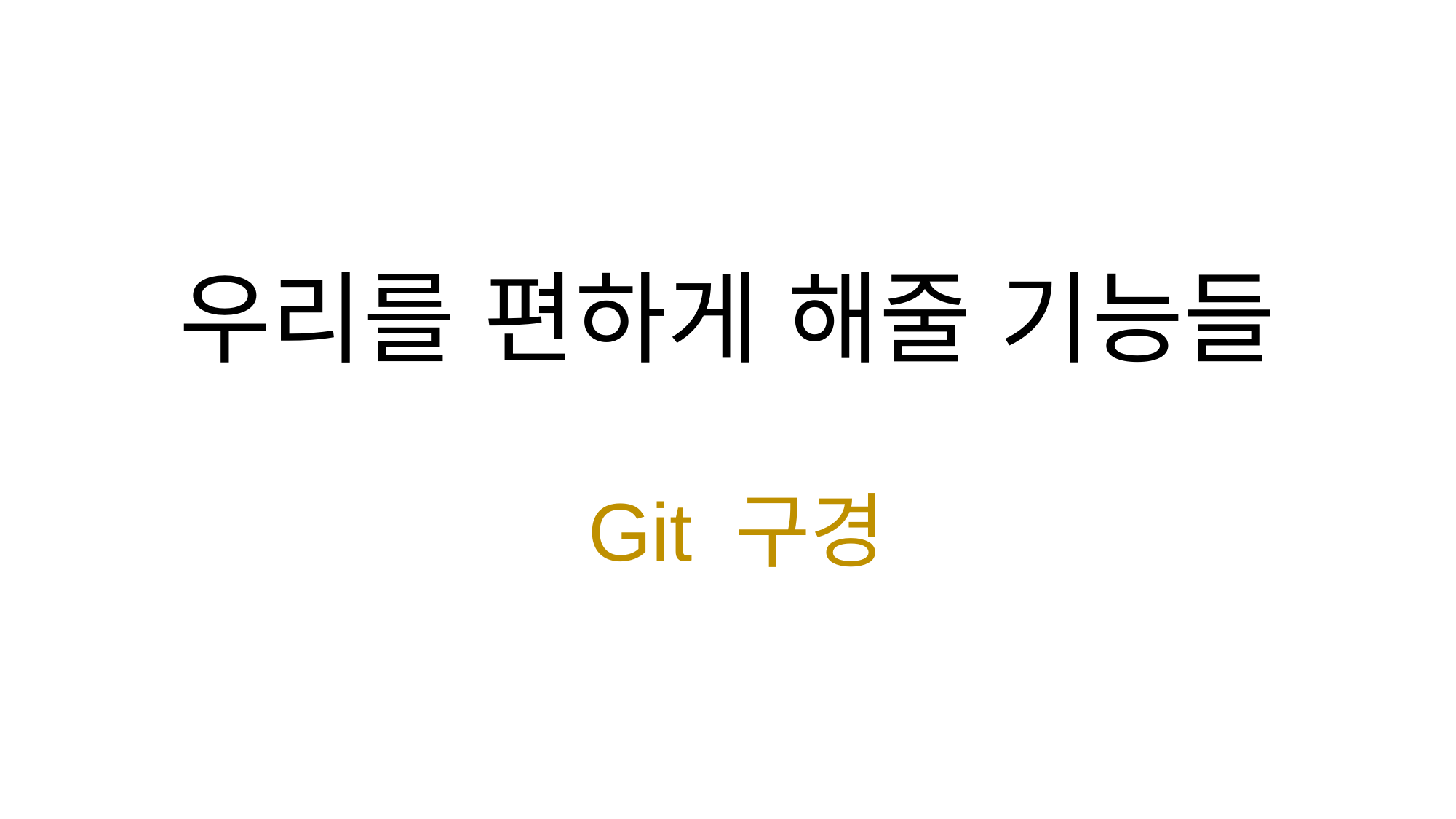

# 우리를 편하게 해줄 기능들
 Git 구경